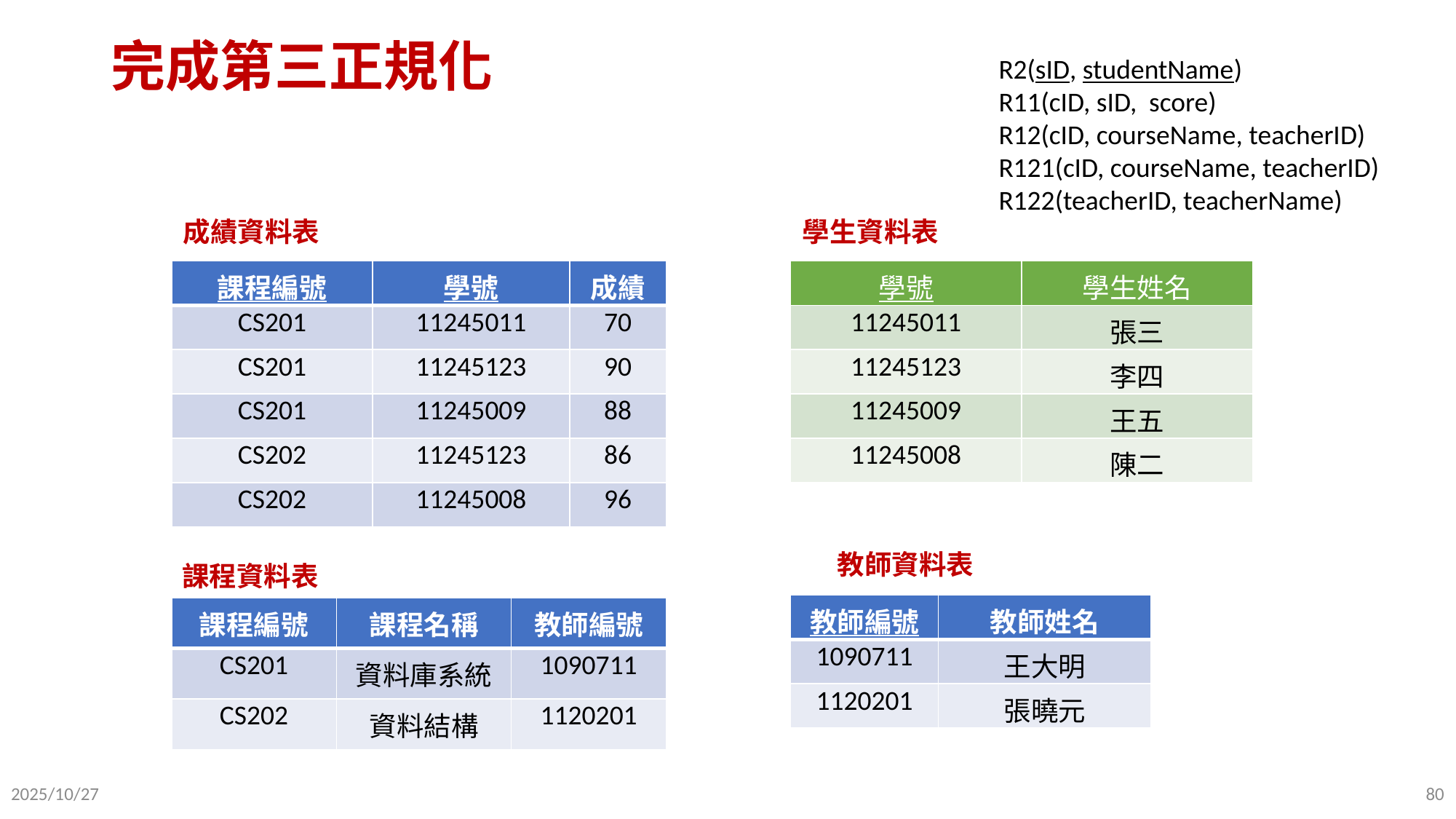

# 完成第三正規化
R2(sID, studentName)
R11(cID, sID,  score)
R12(cID, courseName, teacherID)
R121(cID, courseName, teacherID)
R122(teacherID, teacherName)
成績資料表
學生資料表
| 課程編號 | 學號 | 成績 |
| --- | --- | --- |
| CS201 | 11245011 | 70 |
| CS201 | 11245123 | 90 |
| CS201 | 11245009 | 88 |
| CS202 | 11245123 | 86 |
| CS202 | 11245008 | 96 |
| 學號 | 學生姓名 |
| --- | --- |
| 11245011 | 張三 |
| 11245123 | 李四 |
| 11245009 | 王五 |
| 11245008 | 陳二 |
教師資料表
課程資料表
| 教師編號 | 教師姓名 |
| --- | --- |
| 1090711 | 王大明 |
| 1120201 | 張曉元 |
| 課程編號 | 課程名稱 | 教師編號 |
| --- | --- | --- |
| CS201 | 資料庫系統 | 1090711 |
| CS202 | 資料結構 | 1120201 |
80
2025/10/27